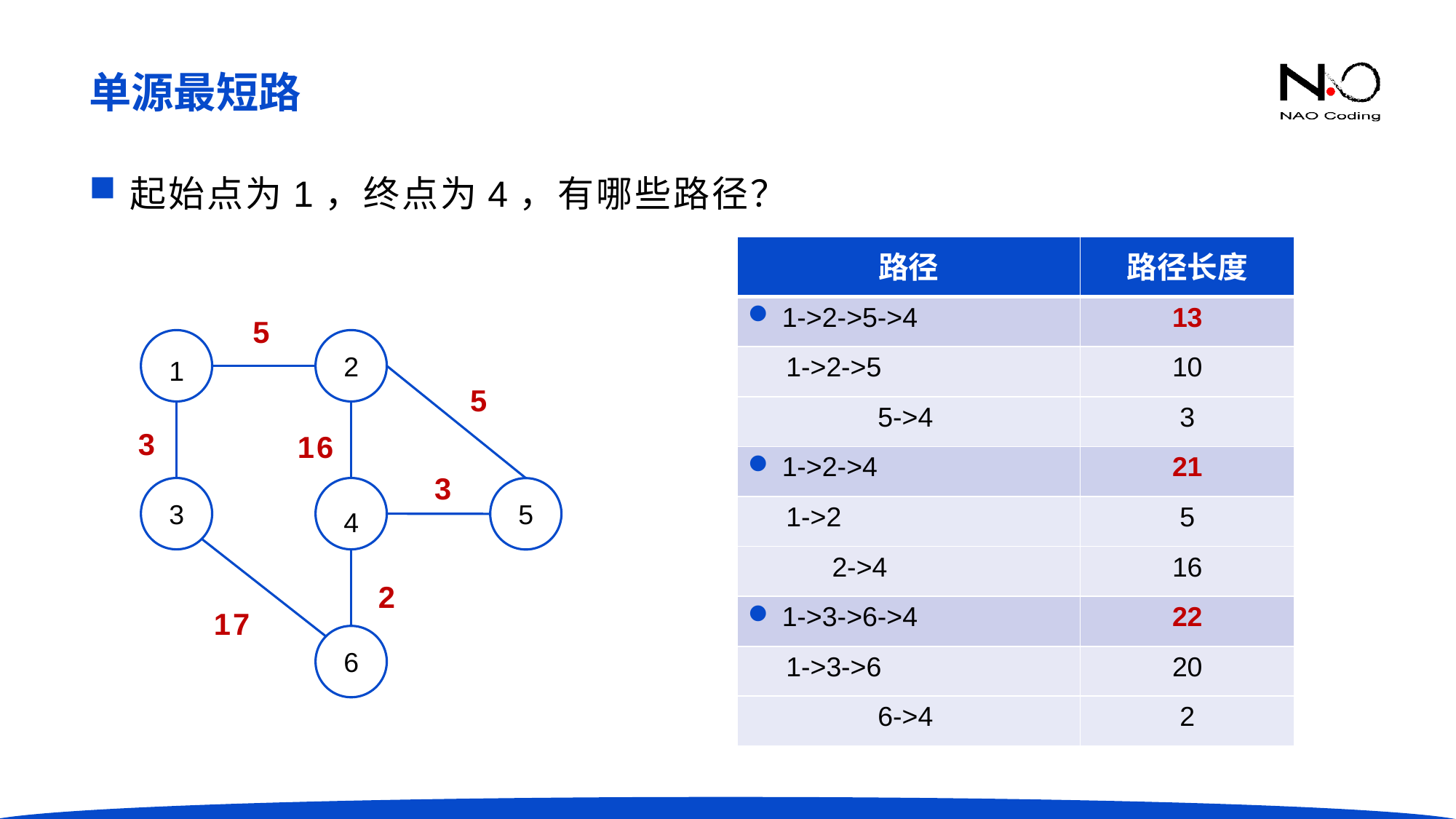

单源最短路
起始点为1，终点为4，有哪些路径？
| 路径 | 路径长度 |
| --- | --- |
| 1->2->5->4 | 13 |
| 1->2->5 | 10 |
| 5->4 | 3 |
| 1->2->4 | 21 |
| 1->2 | 5 |
| 2->4 | 16 |
| 1->3->6->4 | 22 |
| 1->3->6 | 20 |
| 6->4 | 2 |
5

2
1
5
3
16
3
3

5
4
2
17
6